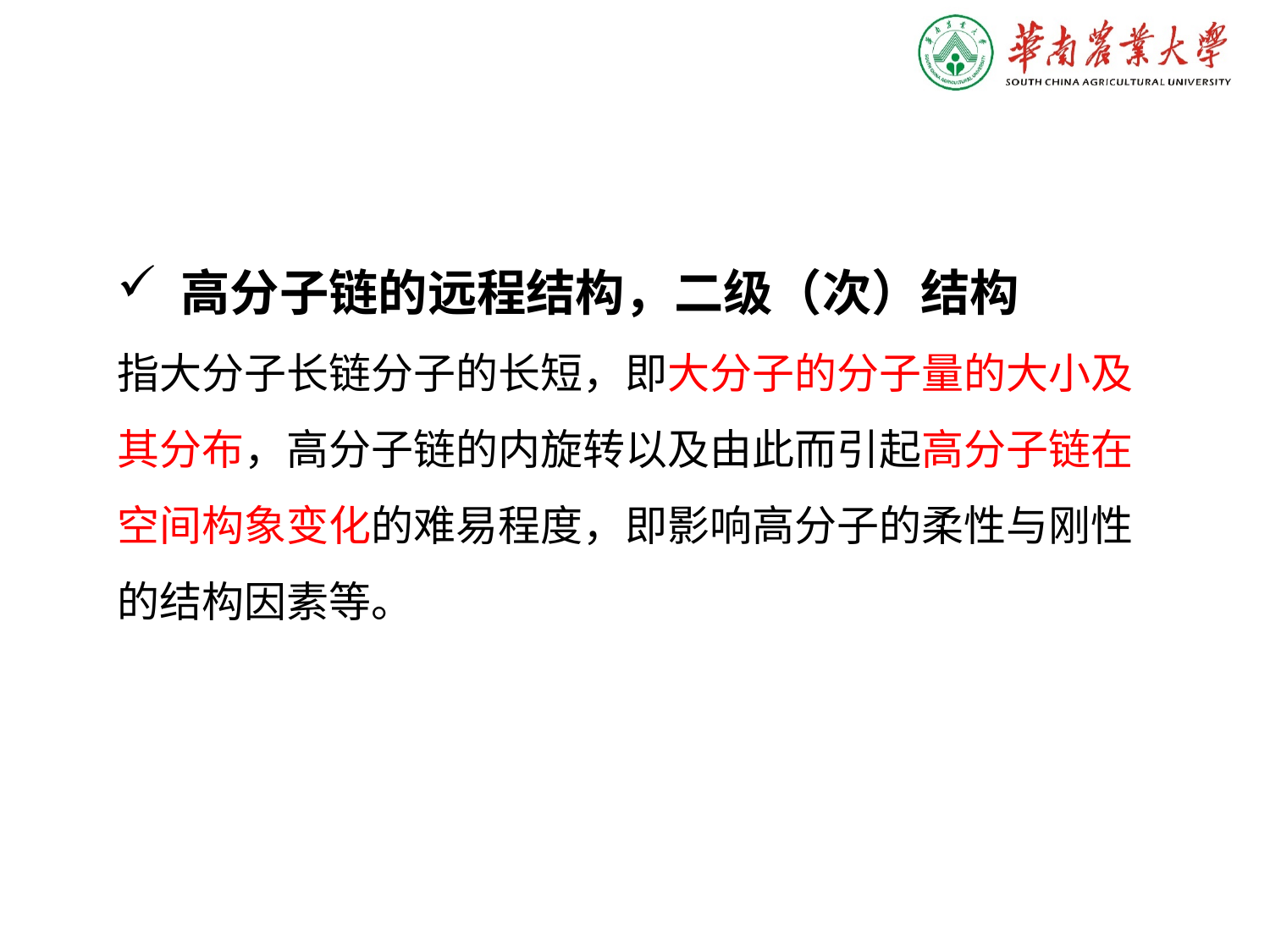

高分子链的远程结构，二级（次）结构
指大分子长链分子的长短，即大分子的分子量的大小及其分布，高分子链的内旋转以及由此而引起高分子链在空间构象变化的难易程度，即影响高分子的柔性与刚性的结构因素等。